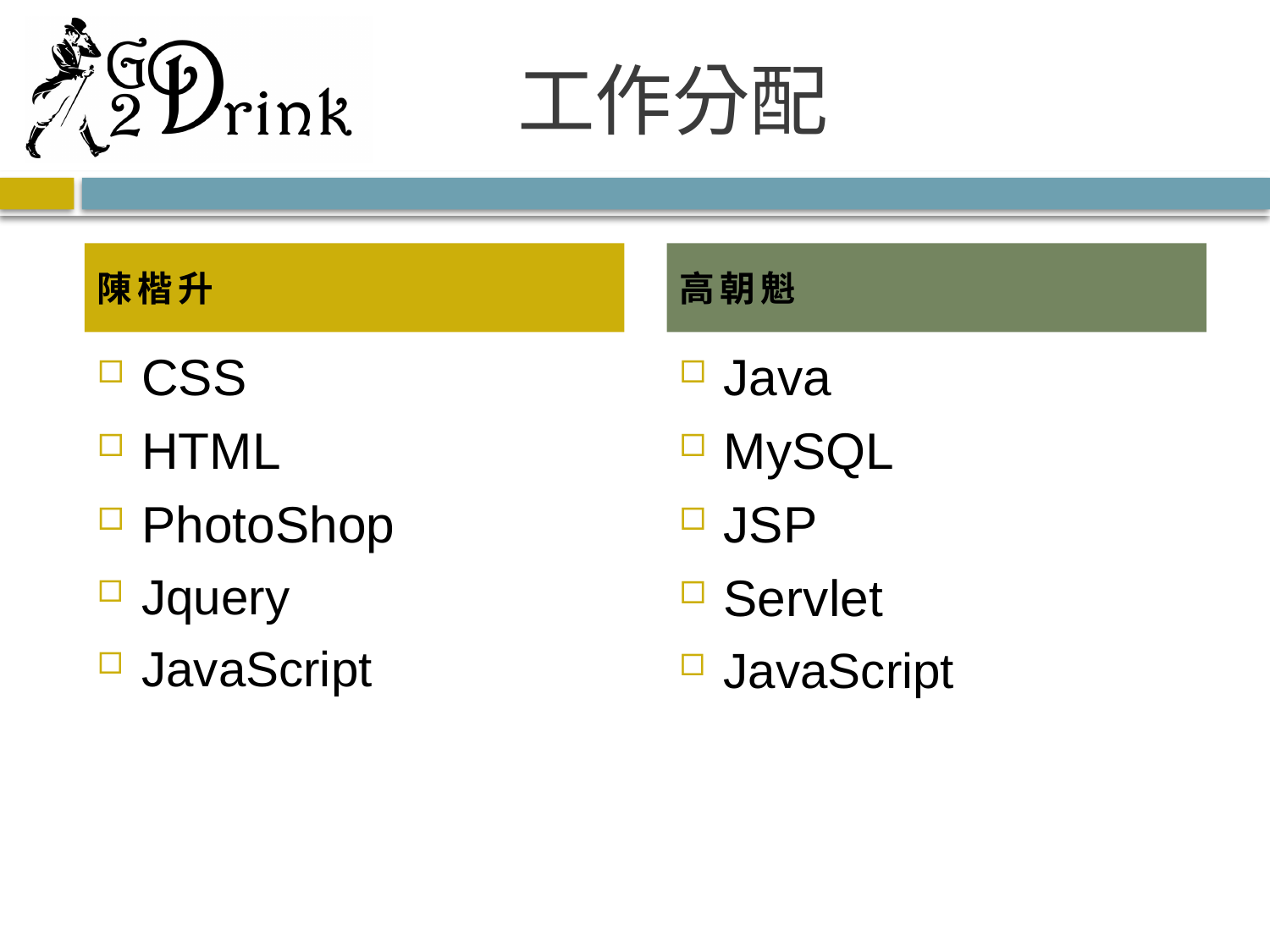

# 工作分配
陳楷升
高朝魁
CSS
HTML
PhotoShop
Jquery
JavaScript

Java
MySQL
JSP
Servlet
JavaScript